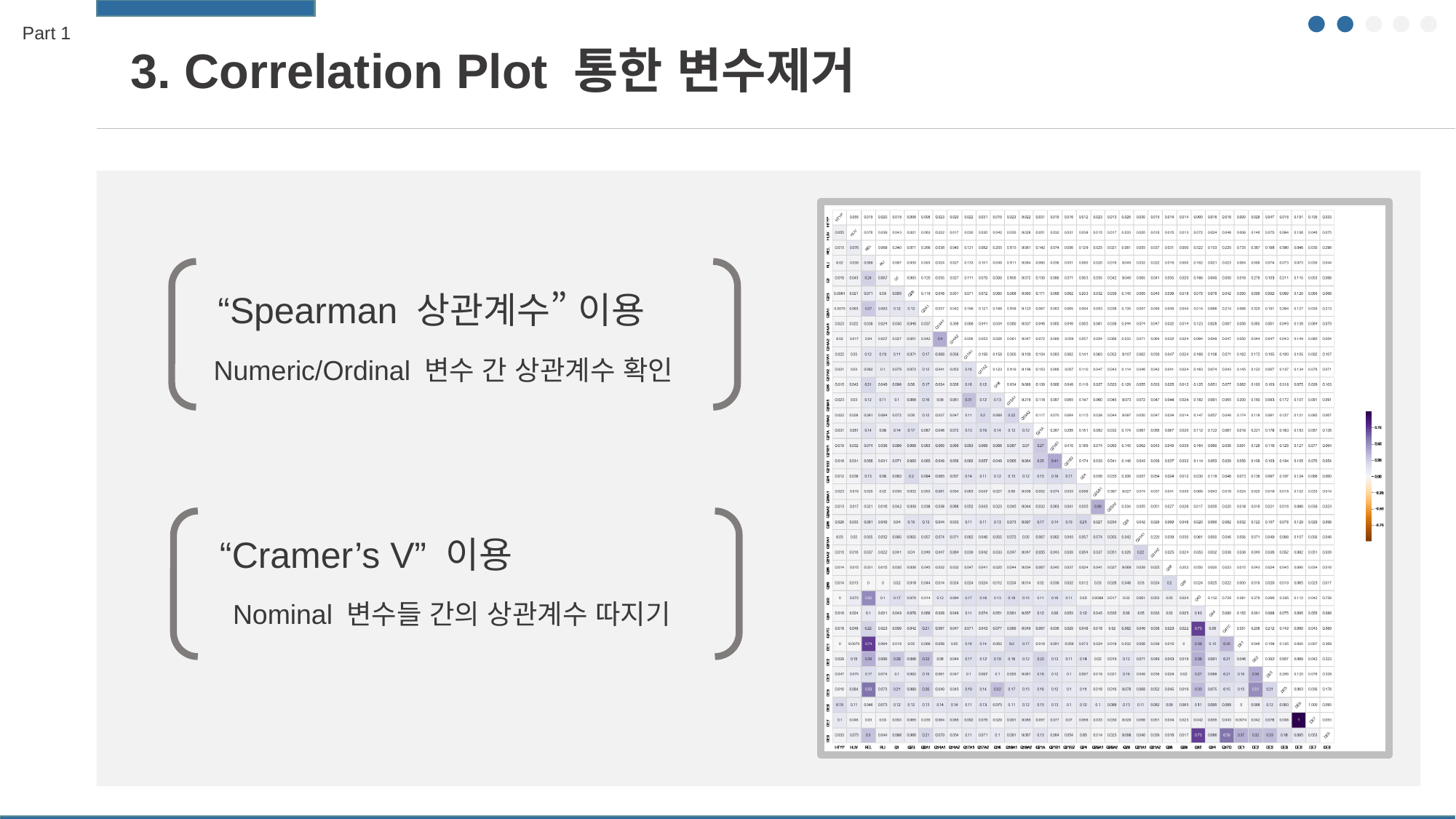

Part 1

3. Correlation Plot 통한 변수제거

### Chart:

| Category | 계열 1 | 계열 2 | 계열 3 |
|---|---|---|---|
| 항목 1 | 4.3 | 2.4 | 2.0 |
| 항목 2 | 2.5 | 4.4 | 2.0 |
| 항목 3 | 3.5 | 1.8 | 3.0 |
| 항목 4 | 4.5 | 2.8 | 5.0 |
“Spearman 상관계수” 이용
Numeric/Ordinal 변수 간 상관계수 확인

“Cramer’s V” 이용
Nominal 변수들 간의 상관계수 따지기